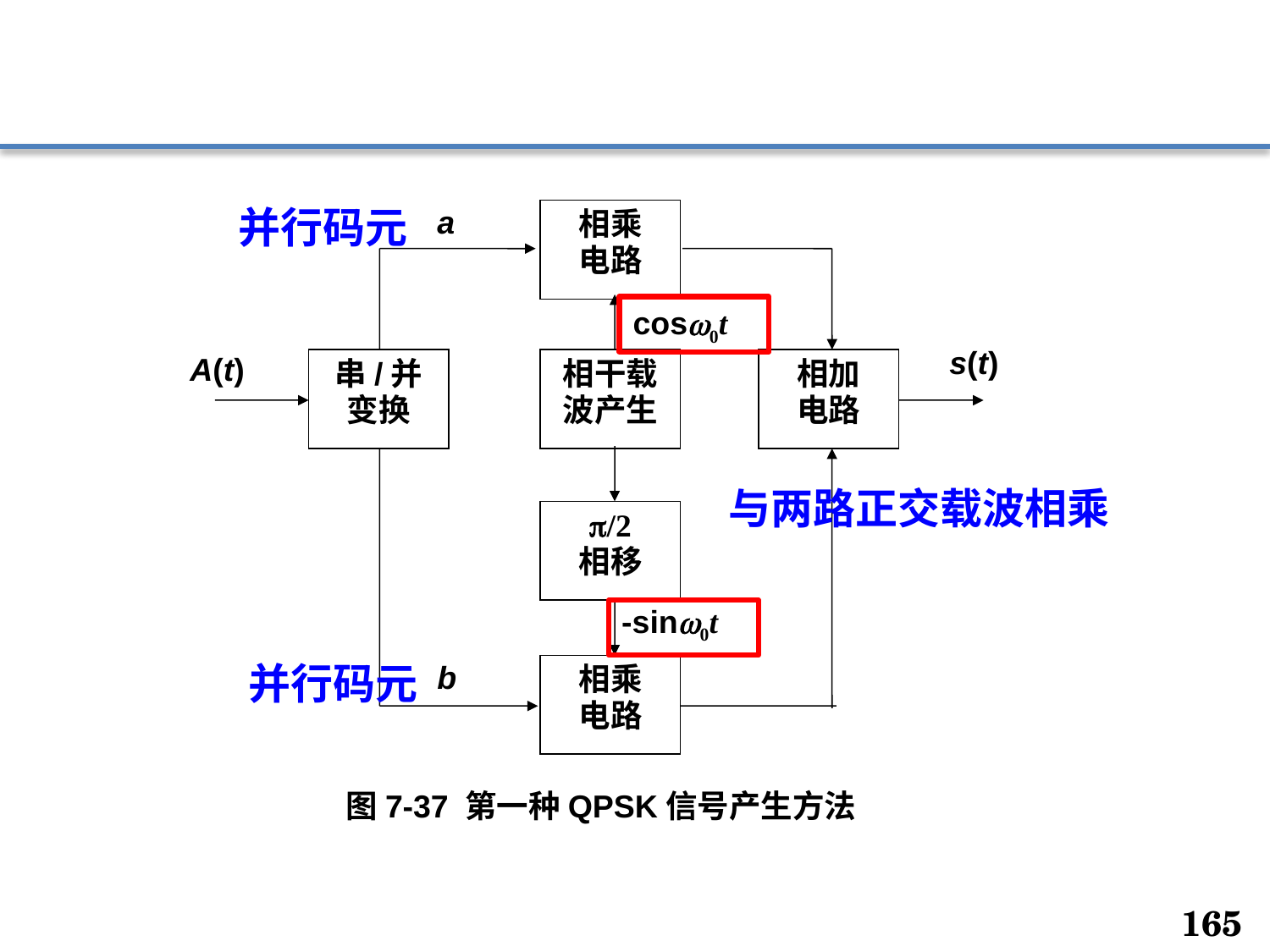

#
并行码元
a
相乘
电路

cosω0t
s(t)
A(t)
串/并
变换

相干载
波产生
相加
电路

π/2
相移

b
相乘
电路

图7-37 第一种QPSK信号产生方法
-sinω0t

与两路正交载波相乘

并行码元
165